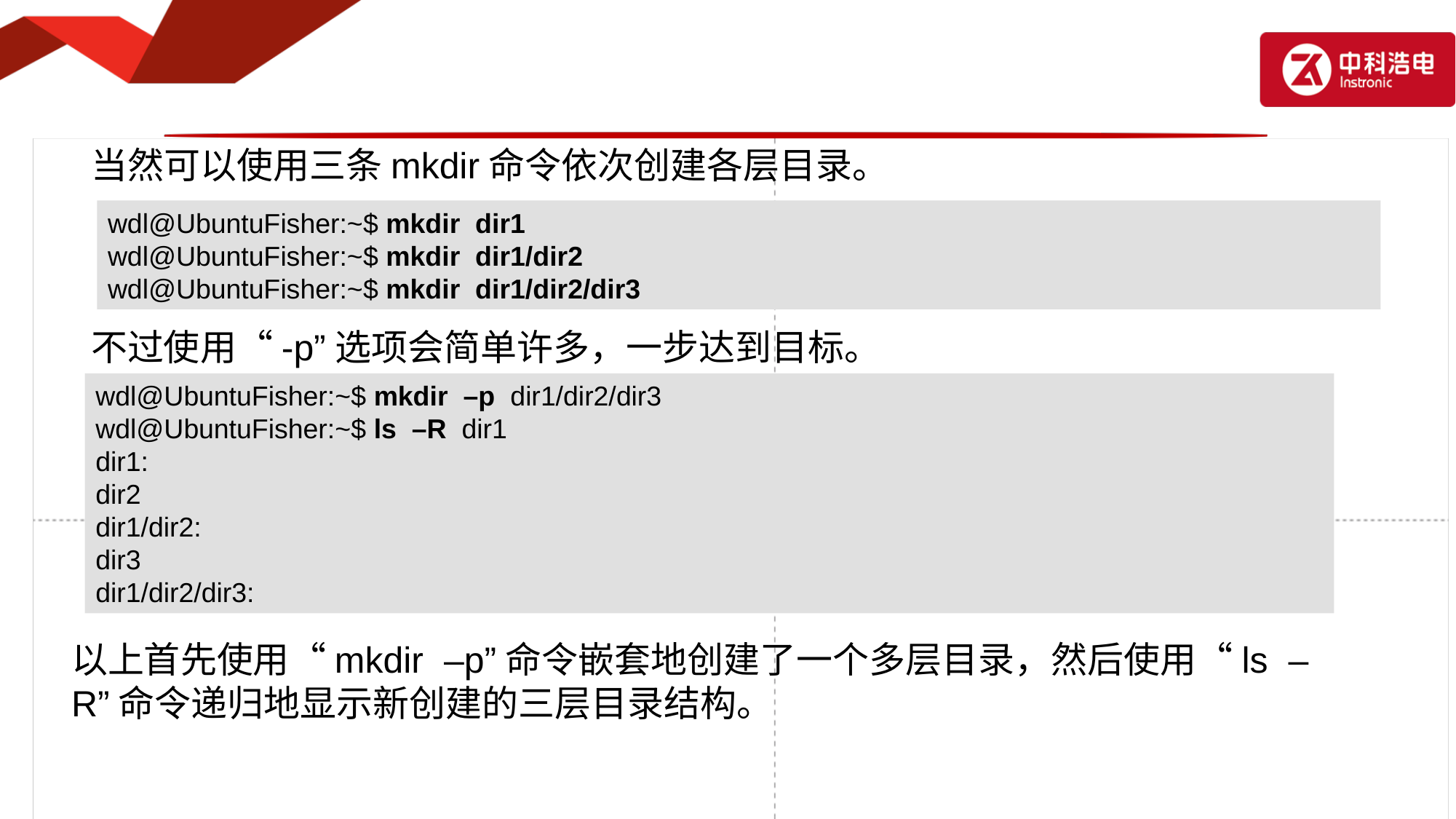

当然可以使用三条mkdir命令依次创建各层目录。
wdl@UbuntuFisher:~$ mkdir  dir1
wdl@UbuntuFisher:~$ mkdir  dir1/dir2
wdl@UbuntuFisher:~$ mkdir  dir1/dir2/dir3
不过使用“-p”选项会简单许多，一步达到目标。
wdl@UbuntuFisher:~$ mkdir  –p  dir1/dir2/dir3
wdl@UbuntuFisher:~$ ls  –R  dir1
dir1:
dir2
dir1/dir2:
dir3
dir1/dir2/dir3:
以上首先使用“mkdir  –p”命令嵌套地创建了一个多层目录，然后使用“ls  –R”命令递归地显示新创建的三层目录结构。